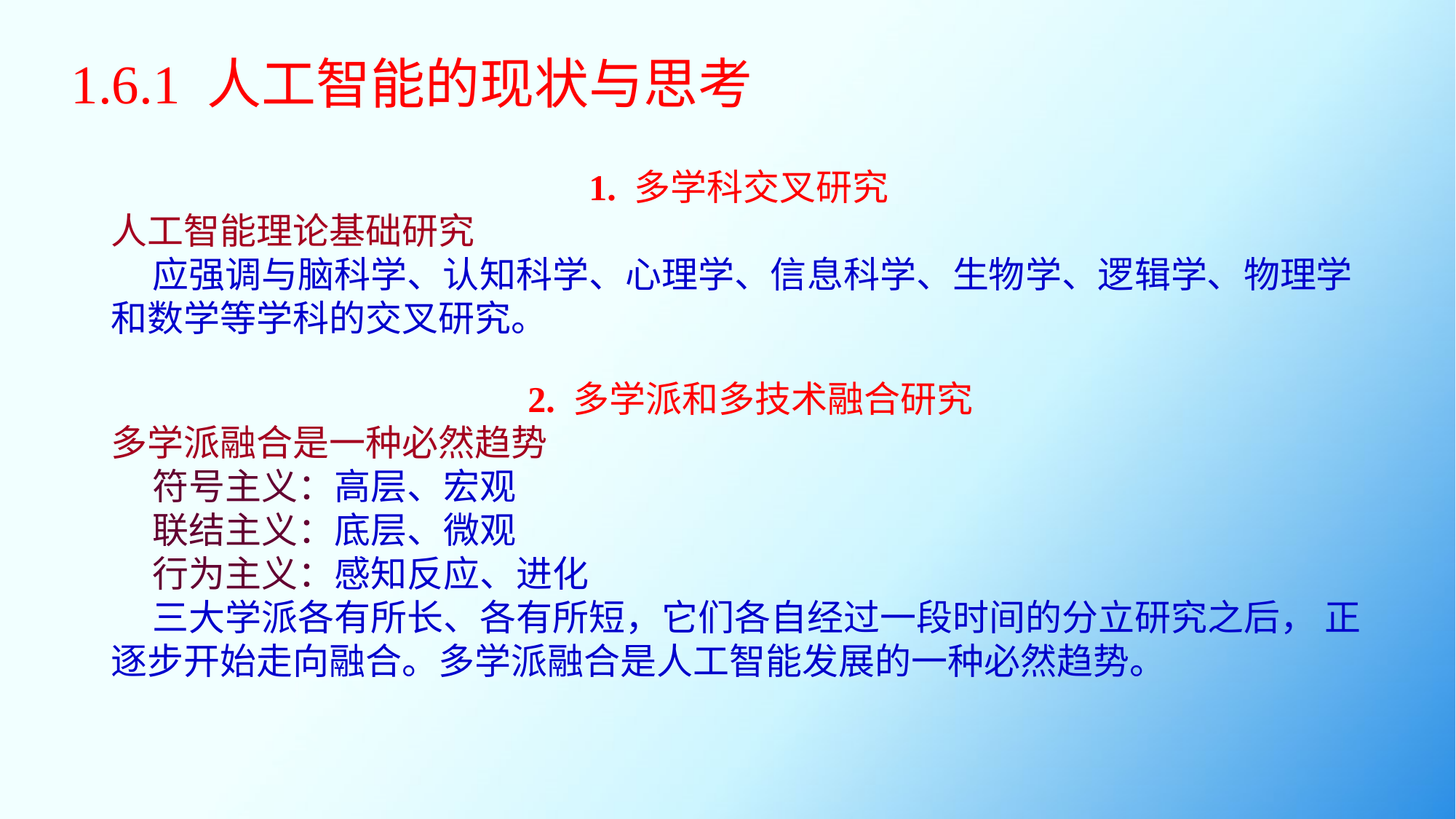

1.6.1 人工智能的现状与思考
1. 多学科交叉研究
人工智能理论基础研究
    应强调与脑科学、认知科学、心理学、信息科学、生物学、逻辑学、物理学和数学等学科的交叉研究。
2. 多学派和多技术融合研究
多学派融合是一种必然趋势
    符号主义：高层、宏观
    联结主义：底层、微观
    行为主义：感知反应、进化
    三大学派各有所长、各有所短，它们各自经过一段时间的分立研究之后， 正逐步开始走向融合。多学派融合是人工智能发展的一种必然趋势。
39